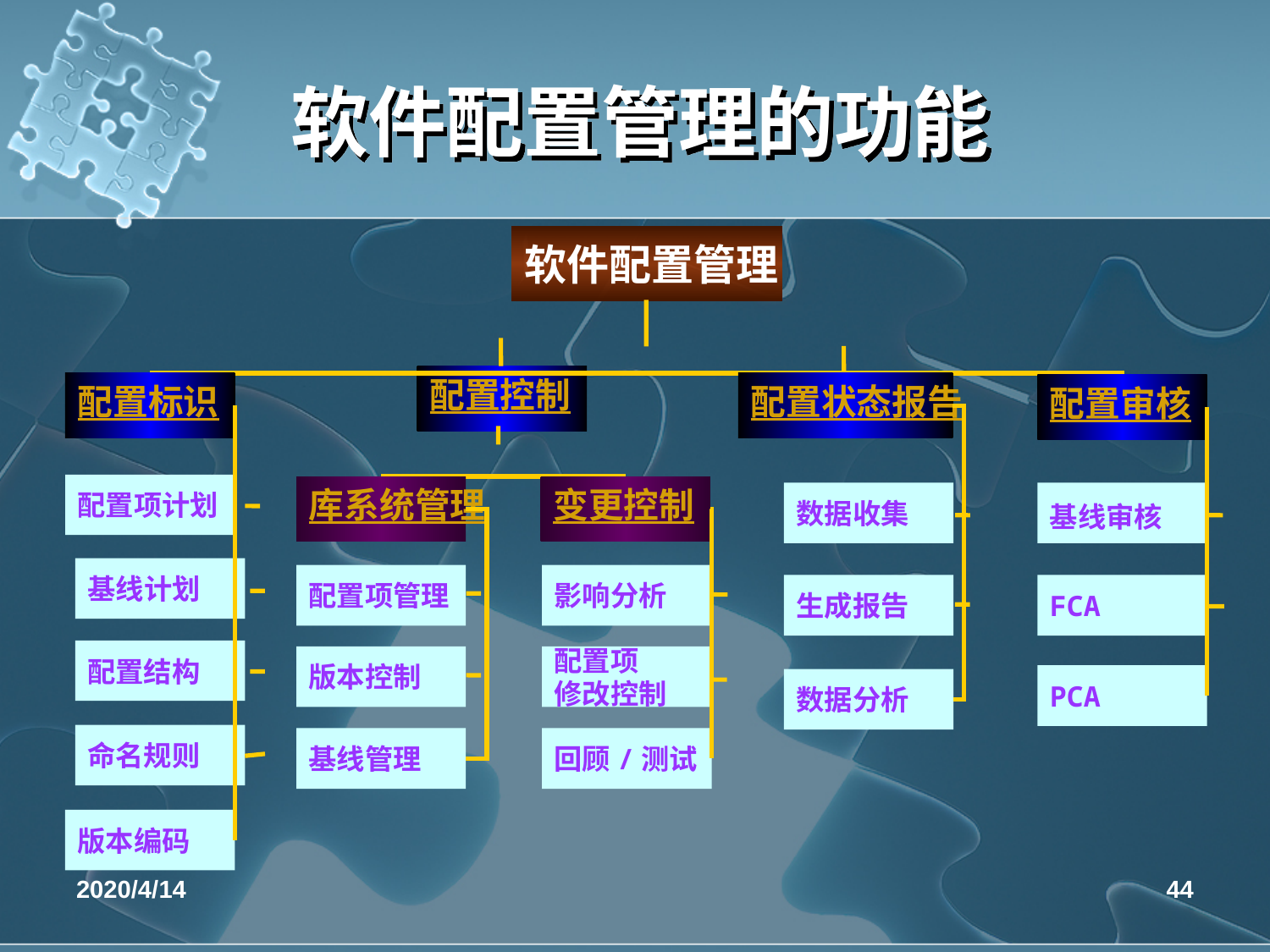

# 软件配置管理的功能
软件配置管理

配置控制
配置标识
配置状态报告
配置审核

配置项计划
库系统管理
变更控制
数据收集
基线审核

基线计划
配置项管理
影响分析
生成报告
FCA

配置结构
版本控制
配置项
修改控制
PCA
数据分析

命名规则
基线管理
回顾/测试

版本编码
2020/4/14
44